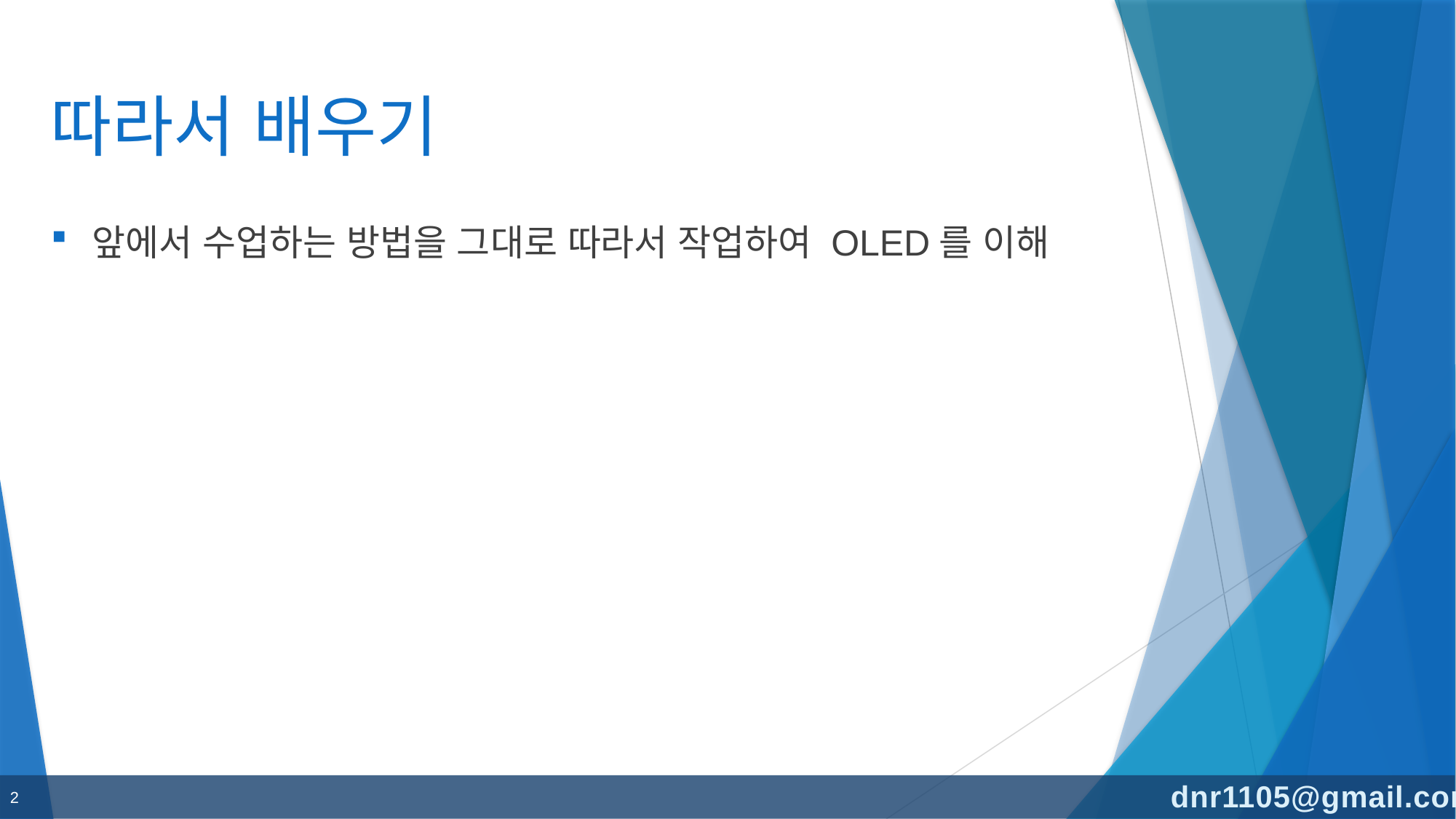

# 따라서 배우기
앞에서 수업하는 방법을 그대로 따라서 작업하여 OLED를 이해
2